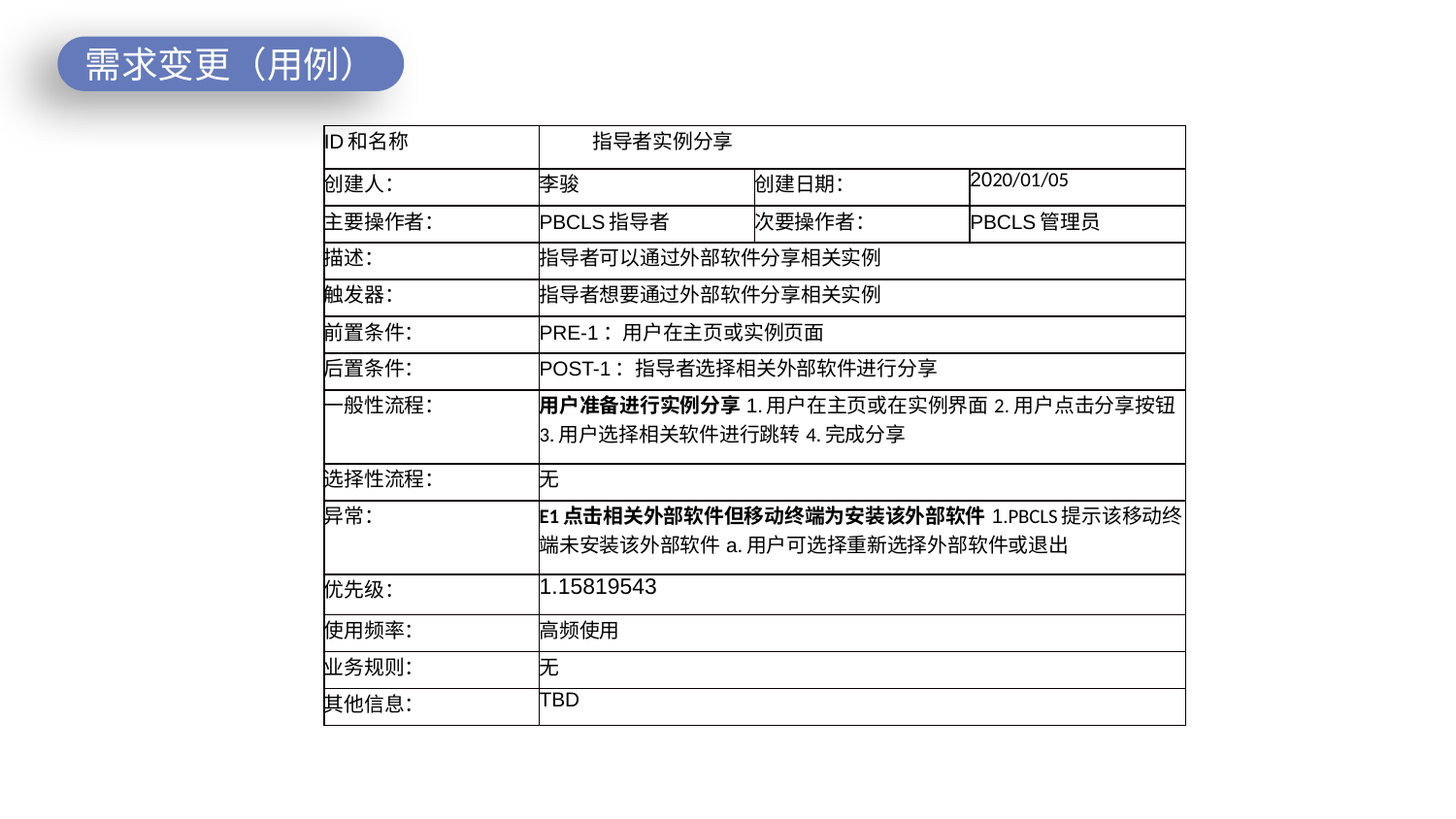

需求变更（用例）
| ID和名称 | 指导者实例分享 |  |  |
| --- | --- | --- | --- |
| 创建人： | 李骏 | 创建日期： | 2020/01/05 |
| 主要操作者： | PBCLS指导者 | 次要操作者： | PBCLS管理员 |
| 描述： | 指导者可以通过外部软件分享相关实例 |  |  |
| 触发器： | 指导者想要通过外部软件分享相关实例 |  |  |
| 前置条件： | PRE-1：用户在主页或实例页面 |  |  |
| 后置条件： | POST-1：指导者选择相关外部软件进行分享 |  |  |
| 一般性流程： | 用户准备进行实例分享1.用户在主页或在实例界面2.用户点击分享按钮3.用户选择相关软件进行跳转4.完成分享 |  |  |
| 选择性流程： | 无 |  |  |
| 异常： | E1点击相关外部软件但移动终端为安装该外部软件1.PBCLS提示该移动终端未安装该外部软件a.用户可选择重新选择外部软件或退出 |  |  |
| 优先级： | 1.15819543 |  |  |
| 使用频率： | 高频使用 |  |  |
| 业务规则： | 无 |  |  |
| 其他信息： | TBD |  |  |